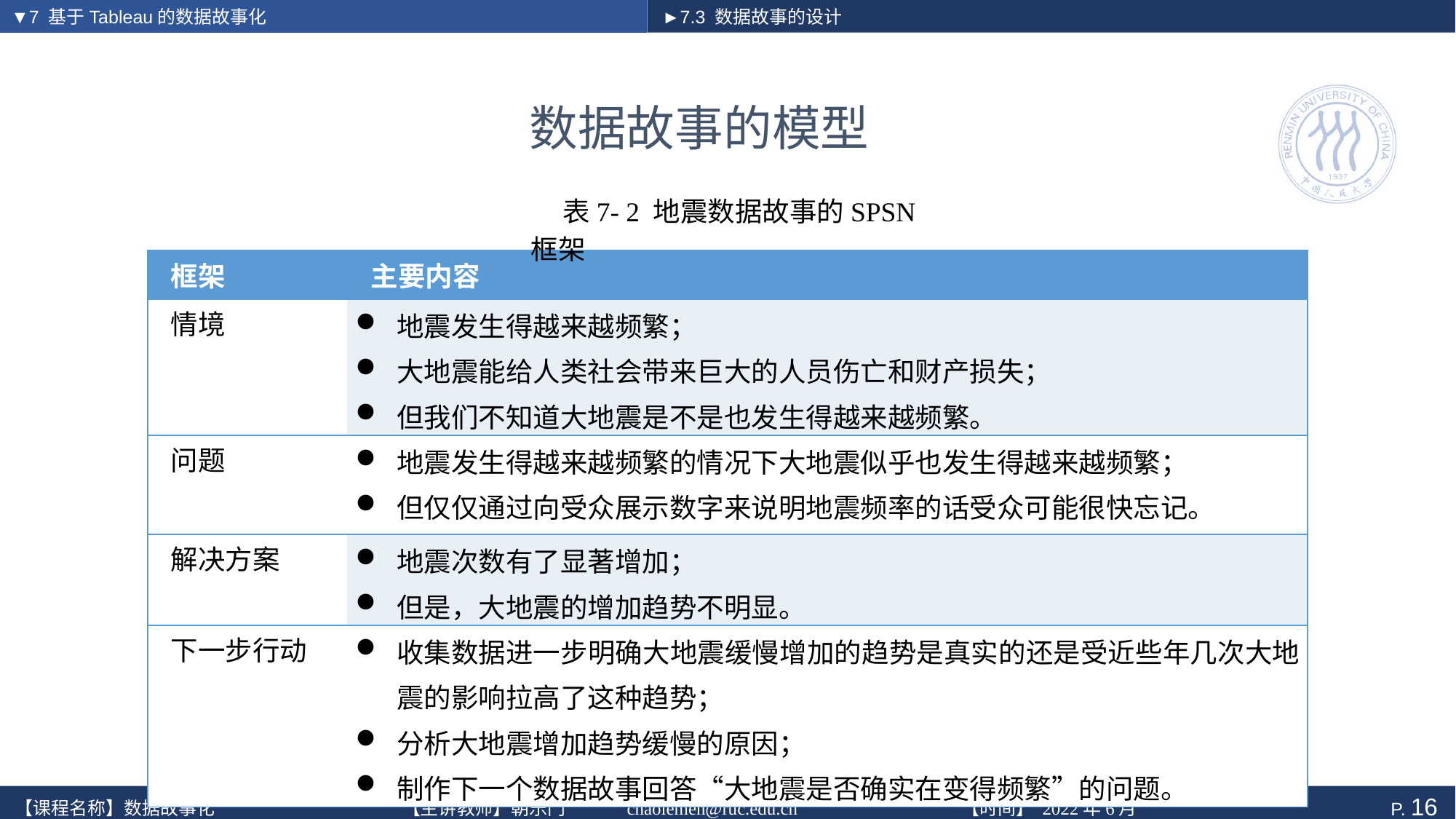

▼7 基于Tableau的数据故事化
►7.3 数据故事的设计
# 数据故事的模型
表7- 2 地震数据故事的SPSN框架
| 框架 | 主要内容 |
| --- | --- |
| 情境 | 地震发生得越来越频繁； 大地震能给人类社会带来巨大的人员伤亡和财产损失； 但我们不知道大地震是不是也发生得越来越频繁。 |
| 问题 | 地震发生得越来越频繁的情况下大地震似乎也发生得越来越频繁； 但仅仅通过向受众展示数字来说明地震频率的话受众可能很快忘记。 |
| 解决方案 | 地震次数有了显著增加； 但是，大地震的增加趋势不明显。 |
| 下一步行动 | 收集数据进一步明确大地震缓慢增加的趋势是真实的还是受近些年几次大地震的影响拉高了这种趋势； 分析大地震增加趋势缓慢的原因； 制作下一个数据故事回答“大地震是否确实在变得频繁”的问题。 |
描述性数据故事
诊断性数据故事
测性数据故事
规范性数据故事